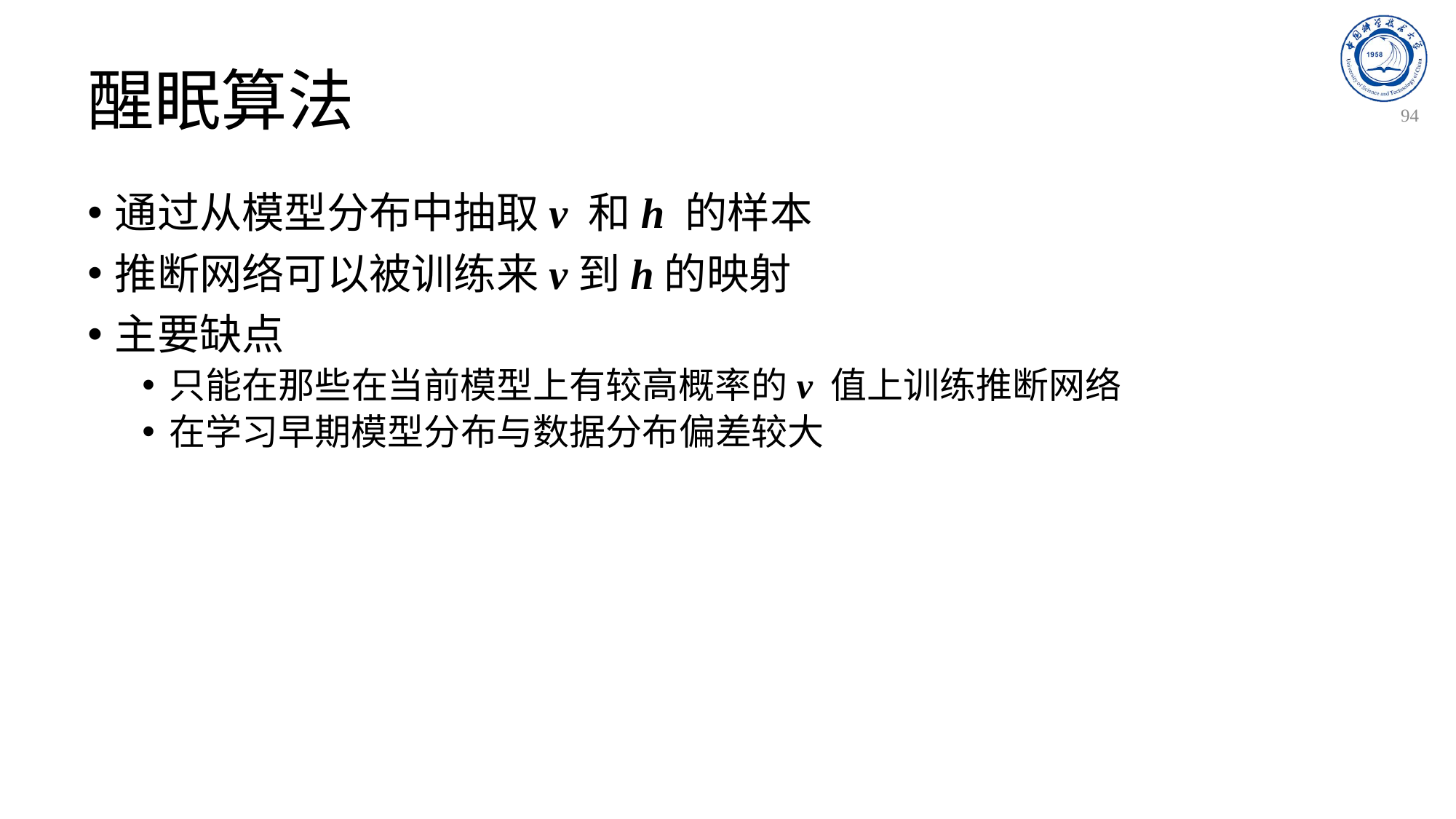

# 醒眠算法
94
通过从模型分布中抽取v 和h 的样本
推断网络可以被训练来v到h的映射
主要缺点
只能在那些在当前模型上有较高概率的v 值上训练推断网络
在学习早期模型分布与数据分布偏差较大